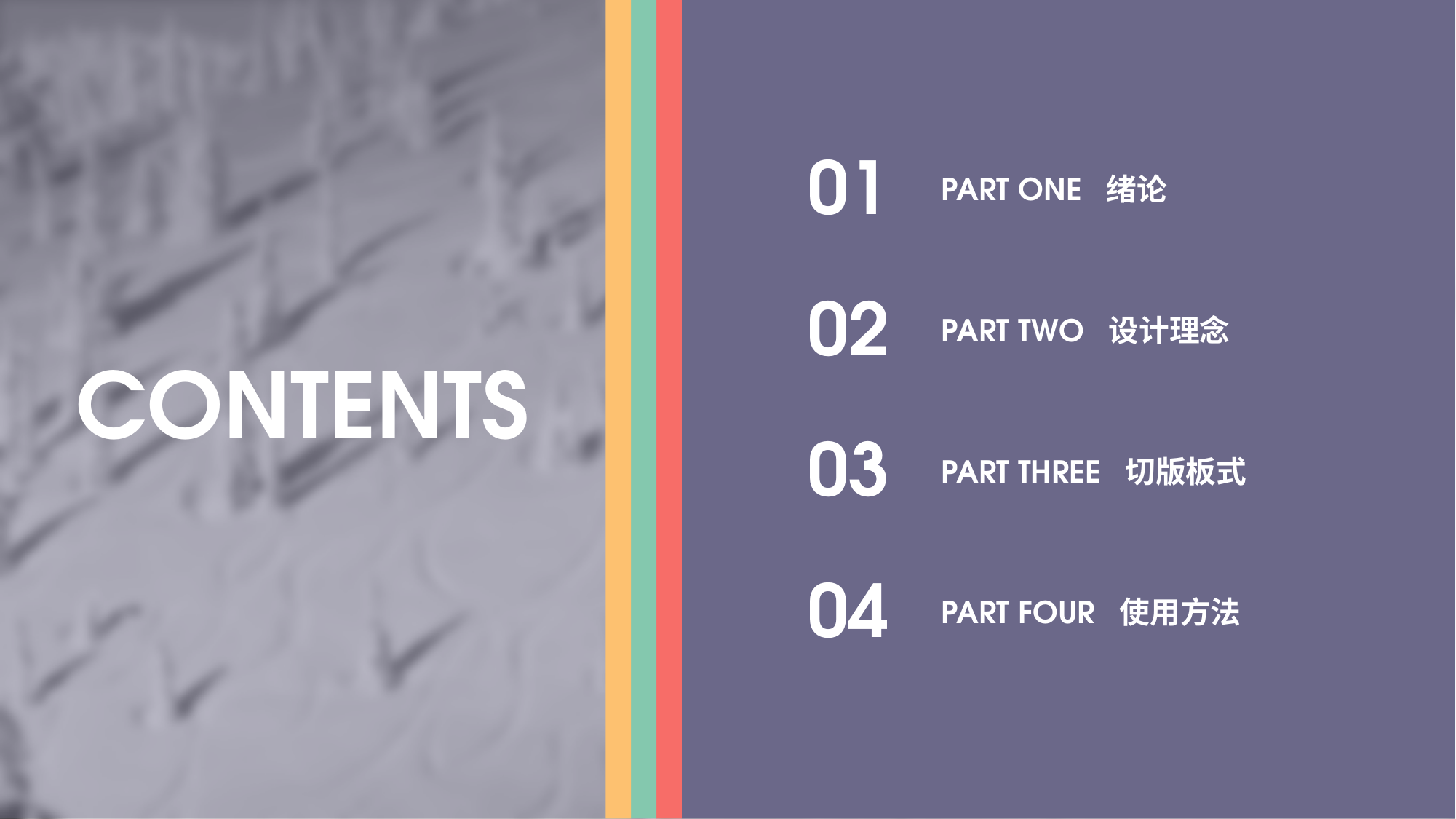

01
PART ONE  绪论
02
PART TWO  设计理念
CONTENTS
03
PART THREE  切版板式
04
PART FOUR  使用方法